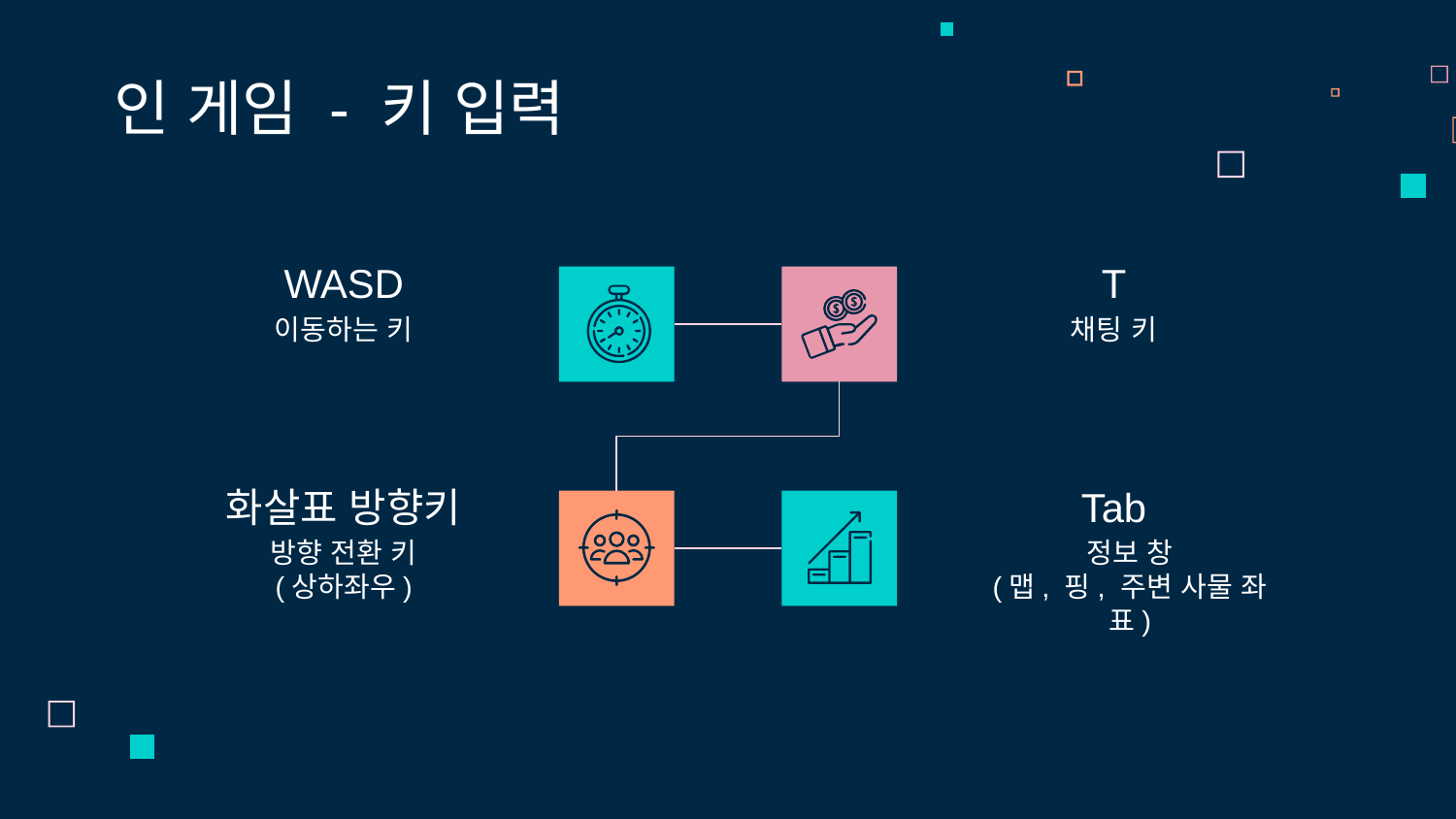

인 게임 - 키 입력
# WASD
T

이동하는 키
채팅 키
화살표 방향키
Tab

방향 전환 키
(상하좌우)
정보 창
(맵, 핑, 주변 사물 좌표)